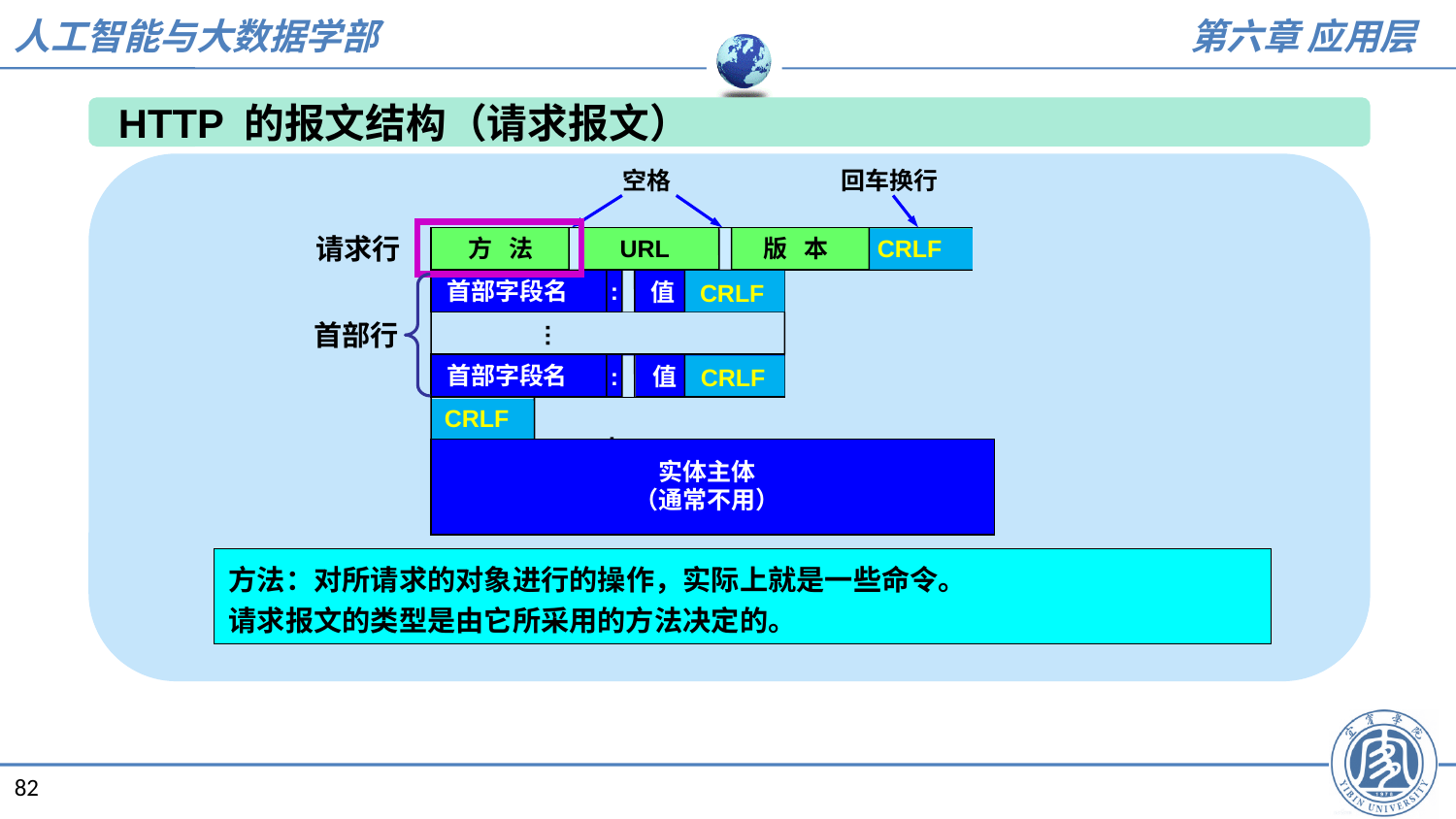

HTTP 的报文结构（请求报文）

空格
回车换行

请求行
方   法
URL
版   本
CRLF

首部字段名
:

值

CRLF

首部行

…
首部字段名

值

:
CRLF

CRLF

:

实体主体
（通常不用）
方法：对所请求的对象进行的操作，实际上就是一些命令。
请求报文的类型是由它所采用的方法决定的。
82